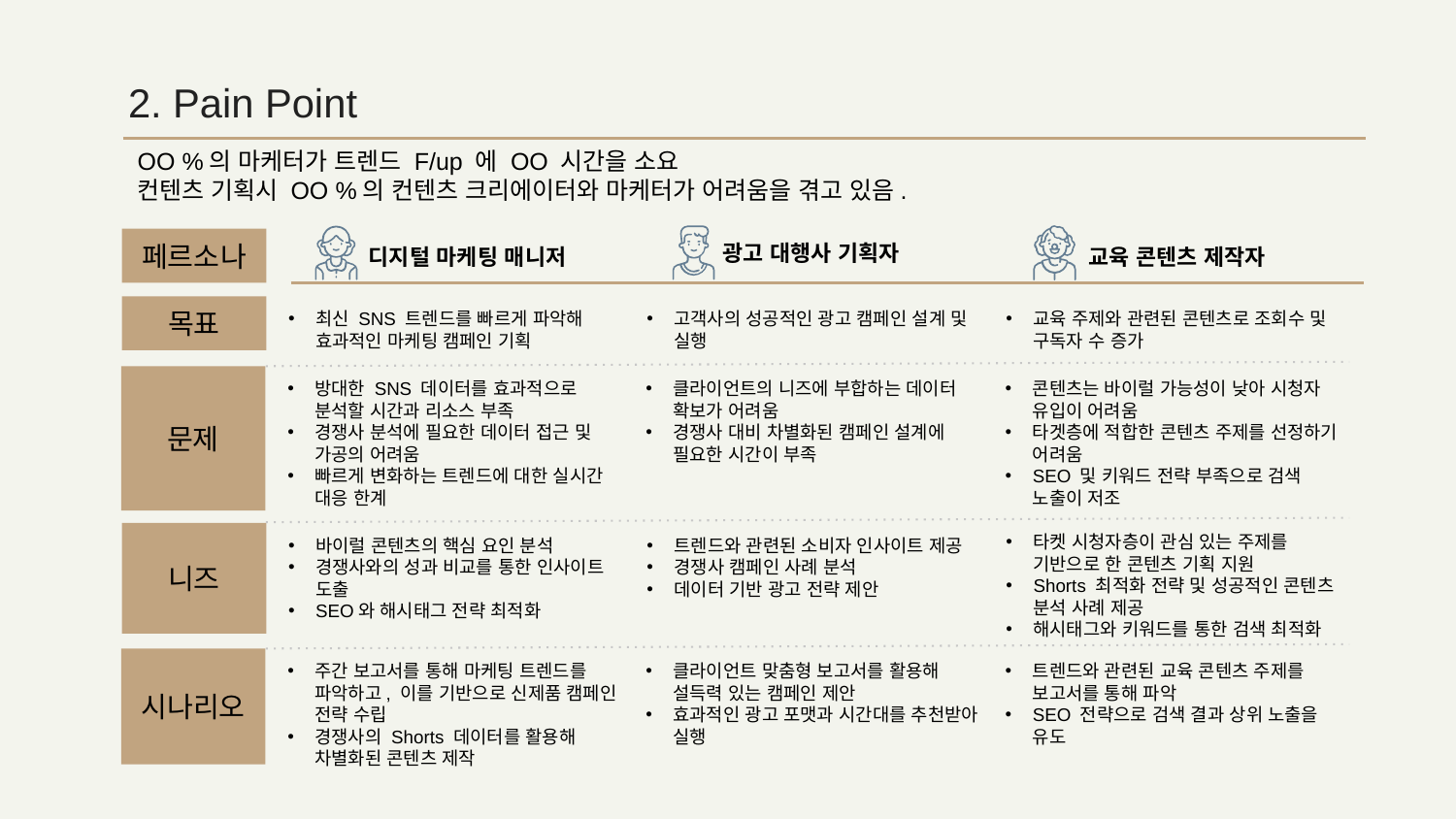

# 2. Pain Point
OO %의 마케터가 트렌드 F/up 에 OO 시간을 소요
컨텐츠 기획시 OO %의 컨텐츠 크리에이터와 마케터가 어려움을 겪고 있음.

교육 콘텐츠 제작자

광고 대행사 기획자

디지털 마케팅 매니저
페르소나
목표
최신 SNS 트렌드를 빠르게 파악해 효과적인 마케팅 캠페인 기획
고객사의 성공적인 광고 캠페인 설계 및 실행
교육 주제와 관련된 콘텐츠로 조회수 및 구독자 수 증가
문제
방대한 SNS 데이터를 효과적으로 분석할 시간과 리소스 부족
경쟁사 분석에 필요한 데이터 접근 및 가공의 어려움
빠르게 변화하는 트렌드에 대한 실시간 대응 한계
클라이언트의 니즈에 부합하는 데이터 확보가 어려움
경쟁사 대비 차별화된 캠페인 설계에 필요한 시간이 부족
콘텐츠는 바이럴 가능성이 낮아 시청자 유입이 어려움
타겟층에 적합한 콘텐츠 주제를 선정하기 어려움
SEO 및 키워드 전략 부족으로 검색 노출이 저조
타켓 시청자층이 관심 있는 주제를 기반으로 한 콘텐츠 기획 지원
Shorts 최적화 전략 및 성공적인 콘텐츠 분석 사례 제공
해시태그와 키워드를 통한 검색 최적화
니즈
바이럴 콘텐츠의 핵심 요인 분석
경쟁사와의 성과 비교를 통한 인사이트 도출
SEO와 해시태그 전략 최적화
트렌드와 관련된 소비자 인사이트 제공
경쟁사 캠페인 사례 분석
데이터 기반 광고 전략 제안
시나리오
주간 보고서를 통해 마케팅 트렌드를 파악하고, 이를 기반으로 신제품 캠페인 전략 수립
경쟁사의 Shorts 데이터를 활용해 차별화된 콘텐츠 제작

클라이언트 맞춤형 보고서를 활용해 설득력 있는 캠페인 제안
효과적인 광고 포맷과 시간대를 추천받아 실행
트렌드와 관련된 교육 콘텐츠 주제를 보고서를 통해 파악
SEO 전략으로 검색 결과 상위 노출을 유도